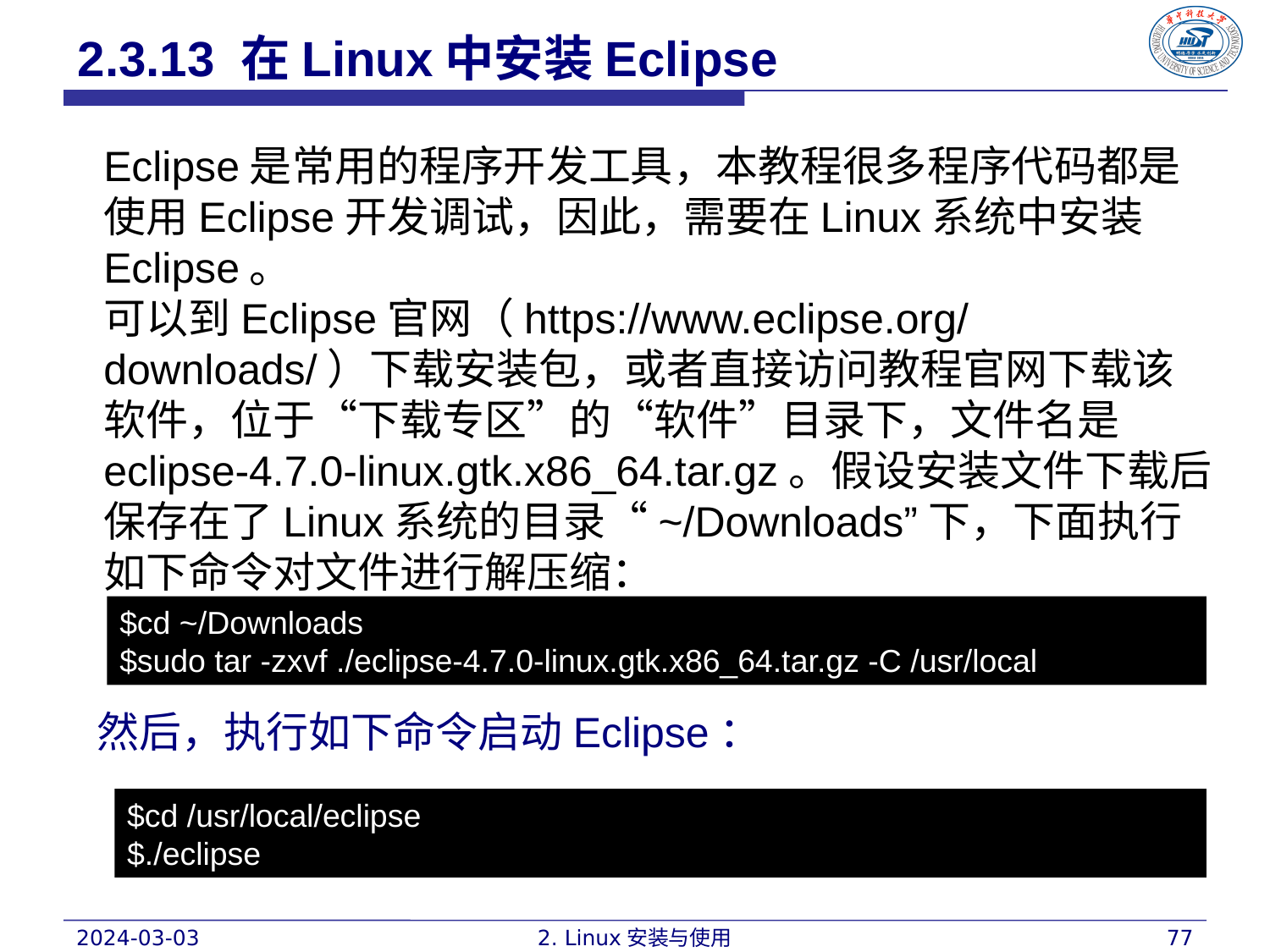

2.3.13 在Linux中安装Eclipse
Eclipse是常用的程序开发工具，本教程很多程序代码都是使用Eclipse开发调试，因此，需要在Linux系统中安装Eclipse。
可以到Eclipse官网（https://www.eclipse.org/downloads/）下载安装包，或者直接访问教程官网下载该软件，位于“下载专区”的“软件”目录下，文件名是eclipse-4.7.0-linux.gtk.x86_64.tar.gz。假设安装文件下载后保存在了Linux系统的目录“~/Downloads”下，下面执行如下命令对文件进行解压缩：
$cd ~/Downloads
$sudo tar -zxvf ./eclipse-4.7.0-linux.gtk.x86_64.tar.gz -C /usr/local
然后，执行如下命令启动Eclipse：
$cd /usr/local/eclipse
$./eclipse
2024-03-03
2. Linux安装与使用
77